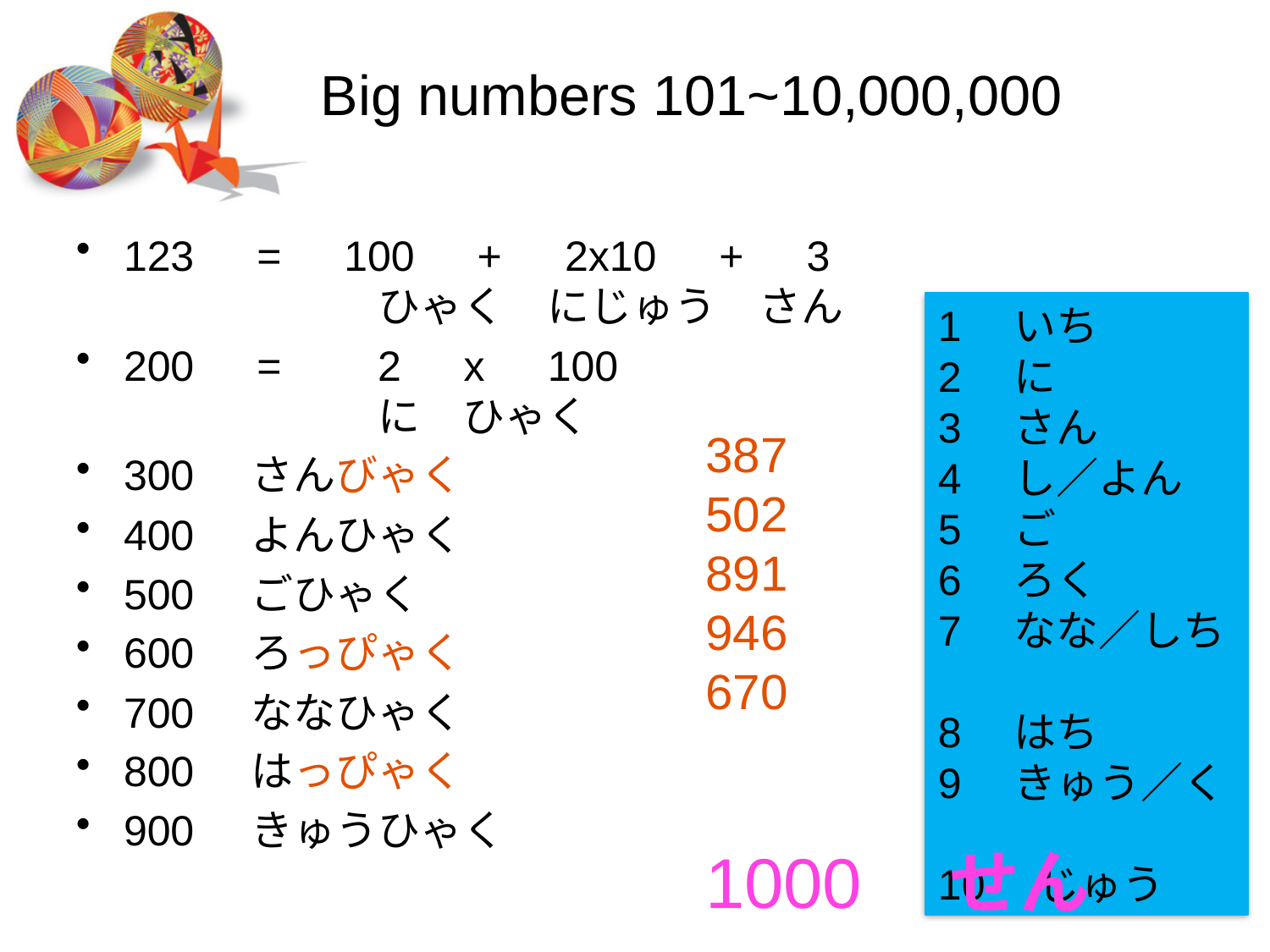

# Big numbers 101~10,000,000
123　=　100　+　2x10　+　3
		ひゃく　にじゅう　さん
200　=	2　x　100
		に　ひゃく
300	さんびゃく
400	よんひゃく
500	ごひゃく
600	ろっぴゃく
700	ななひゃく
800	はっぴゃく
900	きゅうひゃく
1　いち
2　に
3　さん
4　し／よん
5　ご
6　ろく
7　なな／しち
8　はち
9　きゅう／く
10　じゅう
387
502
891
946
670

1000　せん